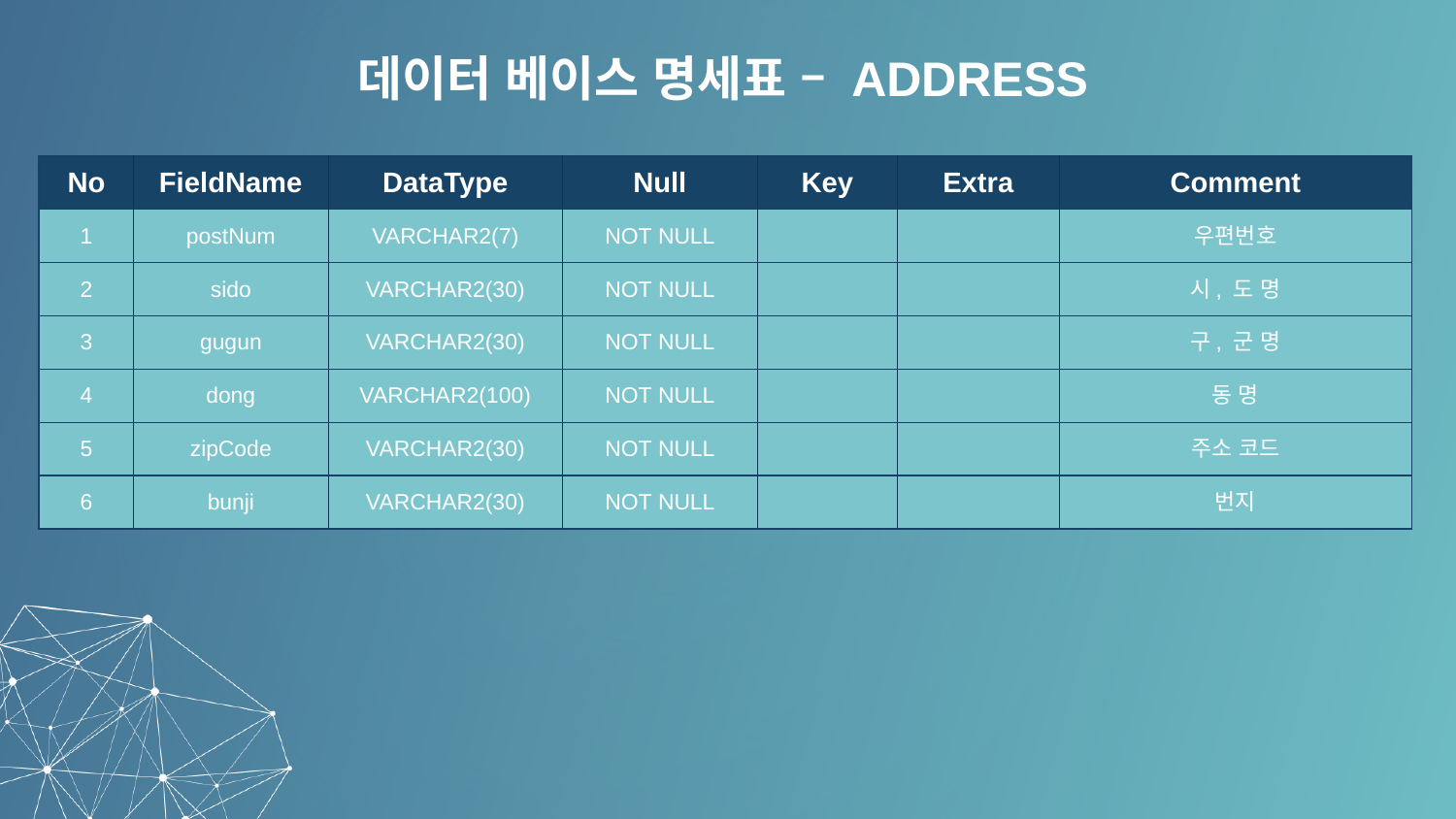

데이터 베이스 명세표 – ADDRESS
| No | FieldName | DataType | Null | Key | Extra | Comment |
| --- | --- | --- | --- | --- | --- | --- |
| 1 | postNum | VARCHAR2(7) | NOT NULL |  |  | 우편번호 |
| 2 | sido | VARCHAR2(30) | NOT NULL |  |  | 시, 도 명 |
| 3 | gugun | VARCHAR2(30) | NOT NULL |  |  | 구, 군 명 |
| 4 | dong | VARCHAR2(100) | NOT NULL |  |  | 동 명 |
| 5 | zipCode | VARCHAR2(30) | NOT NULL |  |  | 주소 코드 |
| 6 | bunji | VARCHAR2(30) | NOT NULL |  |  | 번지 |